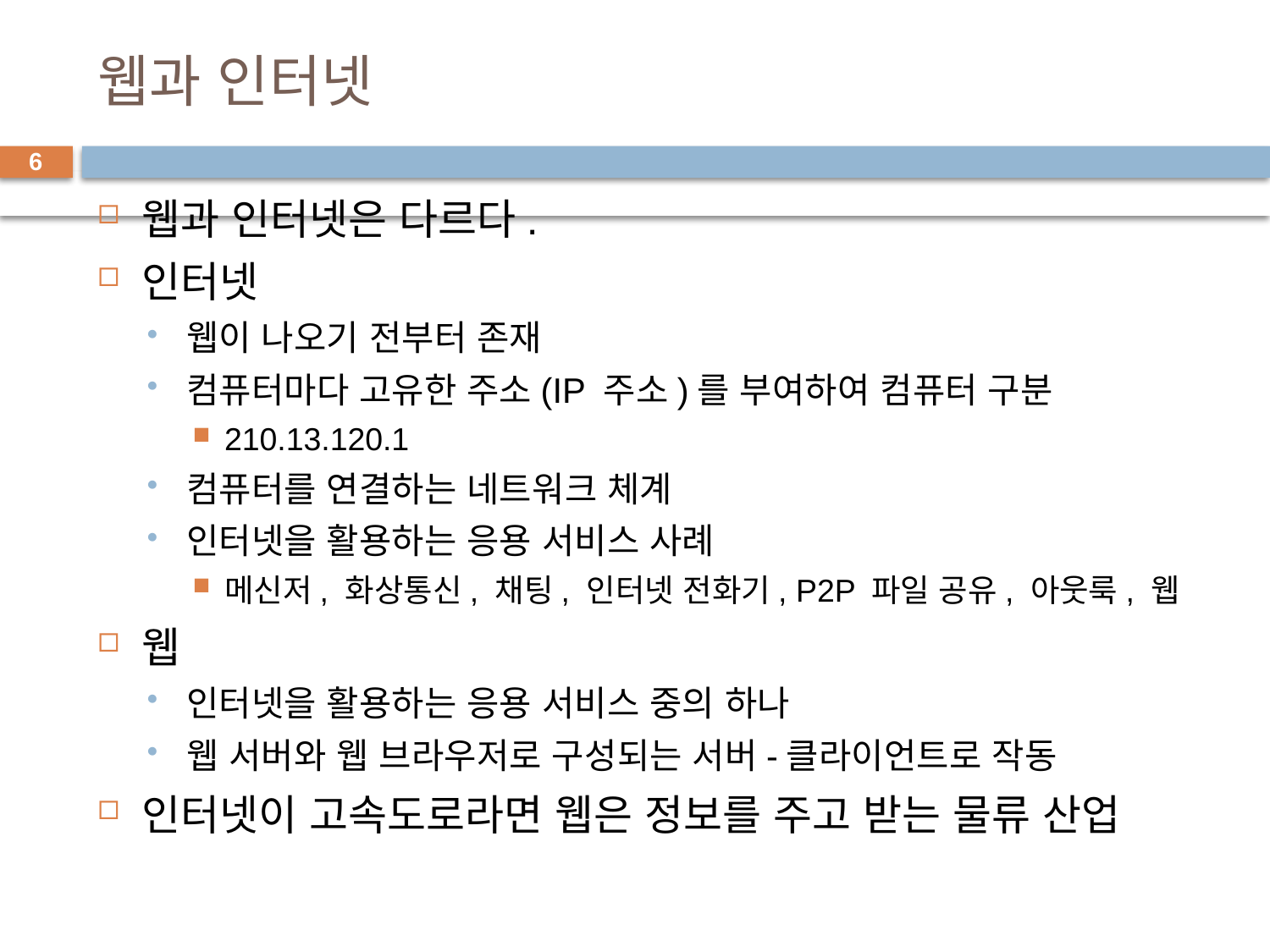

# 웹과 인터넷
6
웹과 인터넷은 다르다.
인터넷
웹이 나오기 전부터 존재
컴퓨터마다 고유한 주소(IP 주소)를 부여하여 컴퓨터 구분
210.13.120.1
컴퓨터를 연결하는 네트워크 체계
인터넷을 활용하는 응용 서비스 사례
메신저, 화상통신, 채팅, 인터넷 전화기, P2P 파일 공유, 아웃룩, 웹
웹
인터넷을 활용하는 응용 서비스 중의 하나
웹 서버와 웹 브라우저로 구성되는 서버-클라이언트로 작동
인터넷이 고속도로라면 웹은 정보를 주고 받는 물류 산업